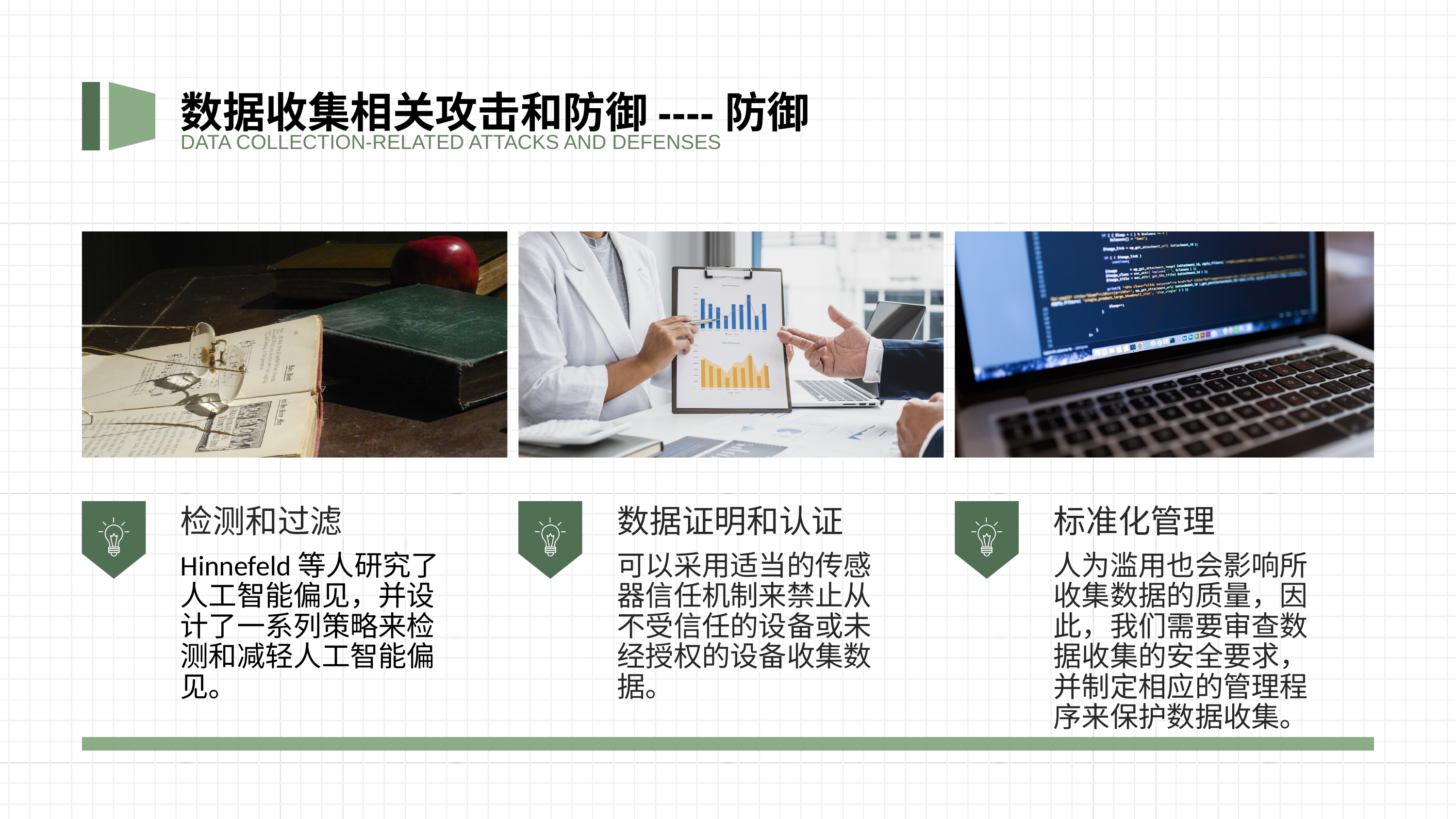

数据收集相关攻击和防御----防御
DATA COLLECTION-RELATED ATTACKS AND DEFENSES

检测和过滤
数据证明和认证
标准化管理

Hinnefeld等人研究了人工智能偏见，并设计了一系列策略来检测和减轻人工智能偏见。
可以采用适当的传感器信任机制来禁止从不受信任的设备或未经授权的设备收集数据。
人为滥用也会影响所收集数据的质量，因此，我们需要审查数据收集的安全要求，并制定相应的管理程序来保护数据收集。